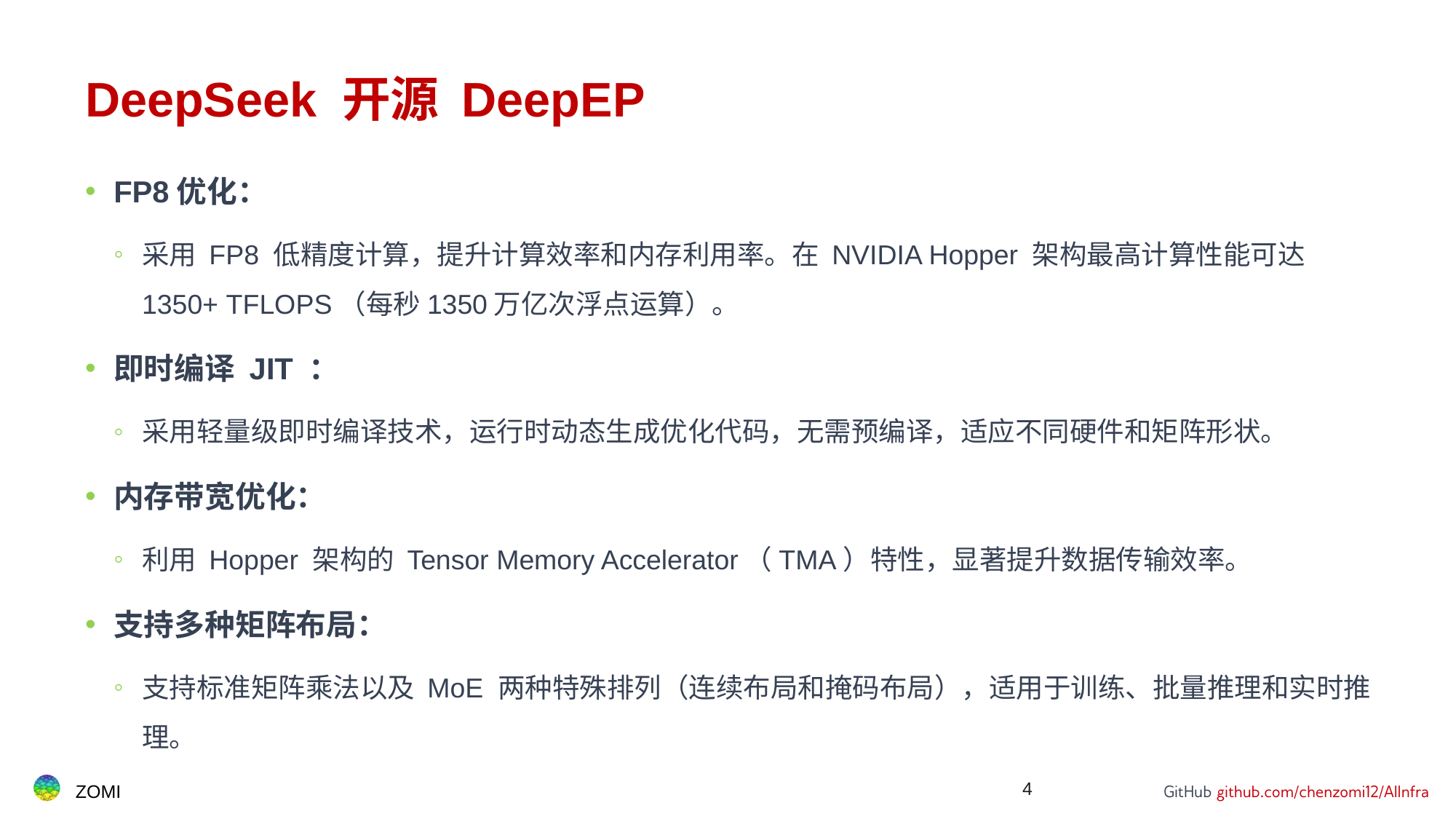

# DeepSeek 开源 DeepEP
FP8优化：
采用 FP8 低精度计算，提升计算效率和内存利用率。在 NVIDIA Hopper 架构最高计算性能可达 1350+ TFLOPS（每秒1350万亿次浮点运算）。
即时编译 JIT ：
采用轻量级即时编译技术，运行时动态生成优化代码，无需预编译，适应不同硬件和矩阵形状。
内存带宽优化：
利用 Hopper 架构的 Tensor Memory Accelerator（TMA）特性，显著提升数据传输效率。
支持多种矩阵布局：
支持标准矩阵乘法以及 MoE 两种特殊排列（连续布局和掩码布局），适用于训练、批量推理和实时推理。